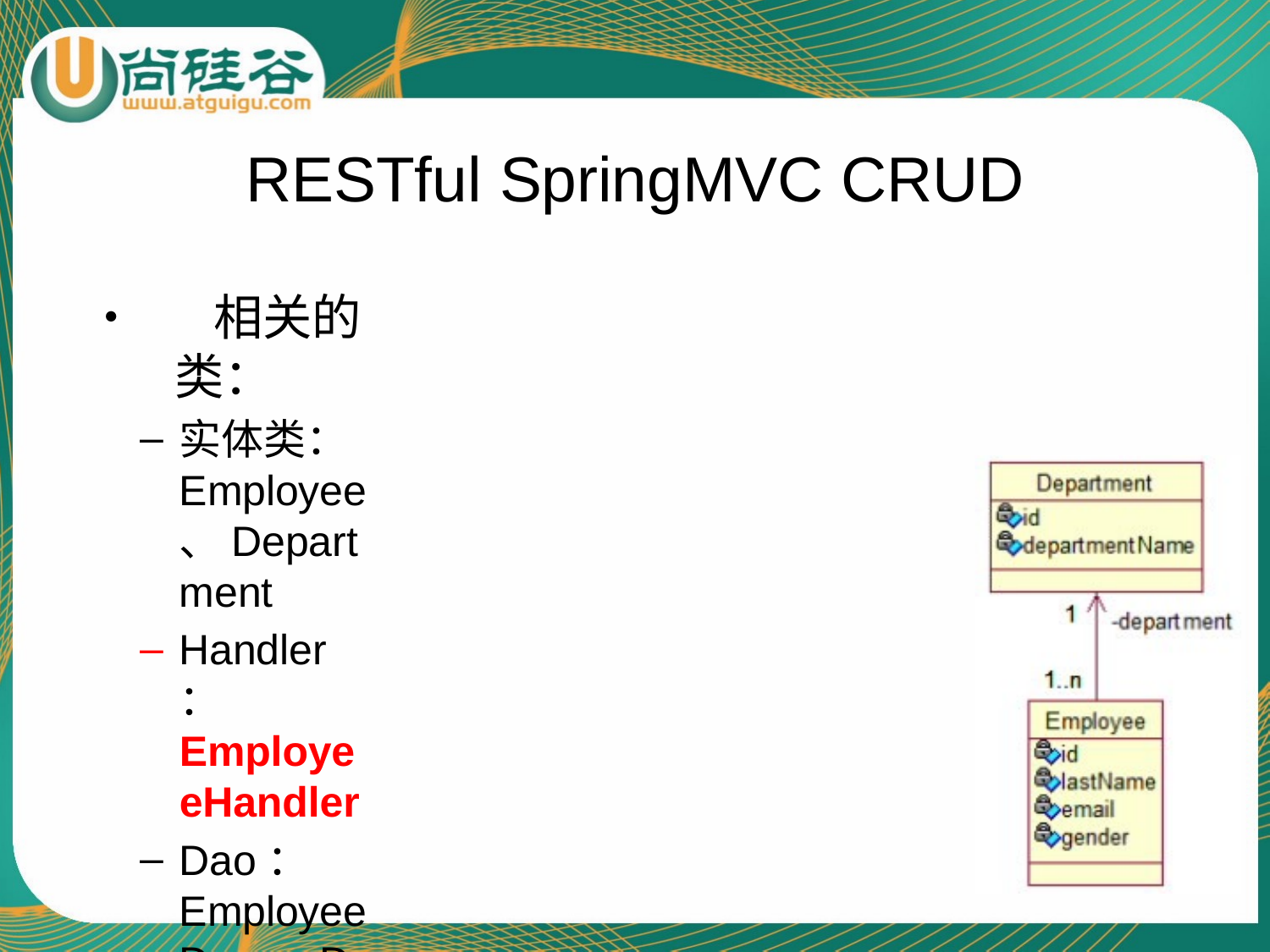

# RESTful SpringMVC CRUD
•	相关的类：
实体类：Employee、Department
Handler：EmployeeHandler
Dao：EmployeeDao、DepartmentDao
•	相关的页面
list.jsp
input.jsp
edit.jsp